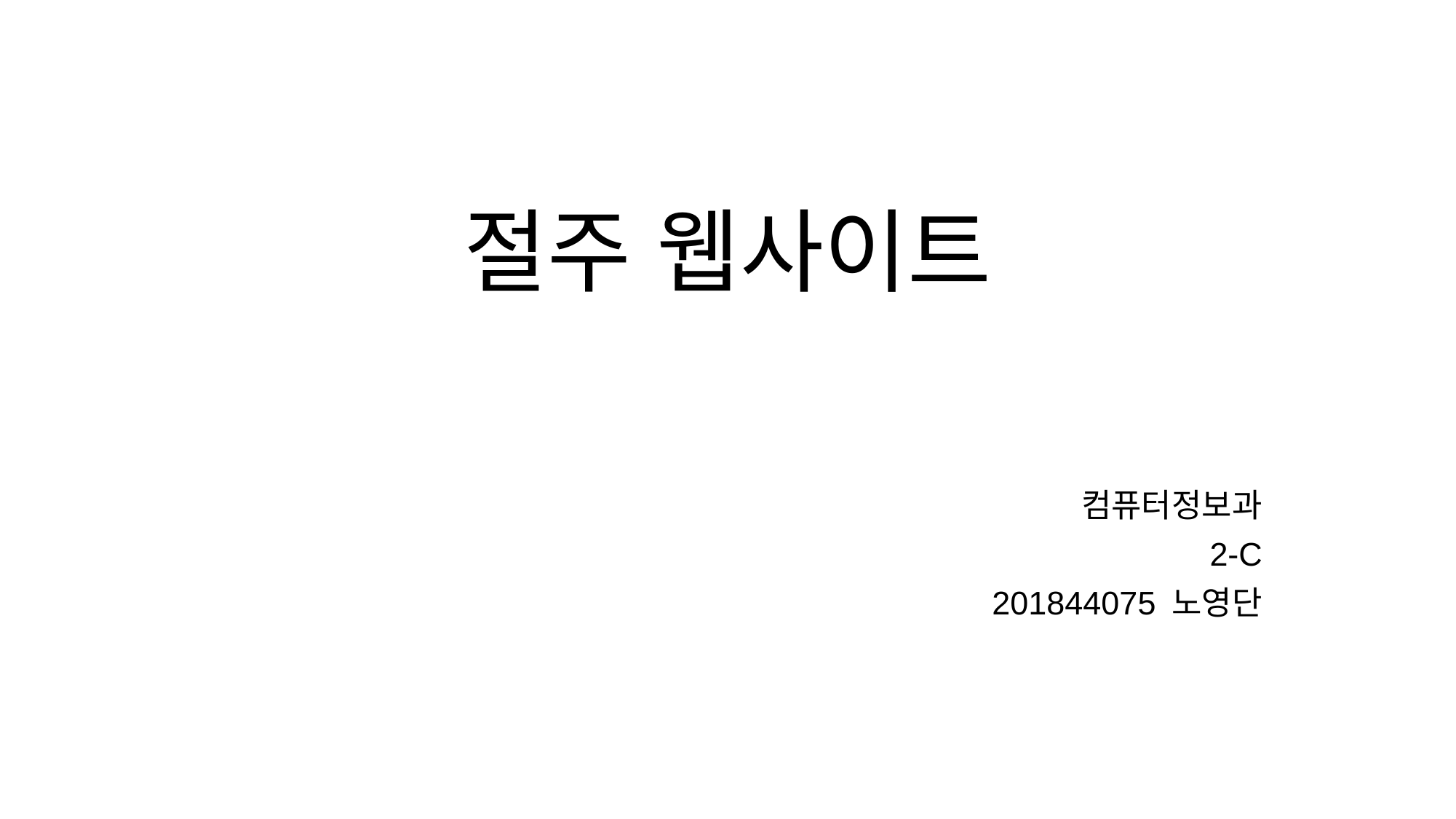

# 절주 웹사이트

컴퓨터정보과
2-C
201844075 노영단